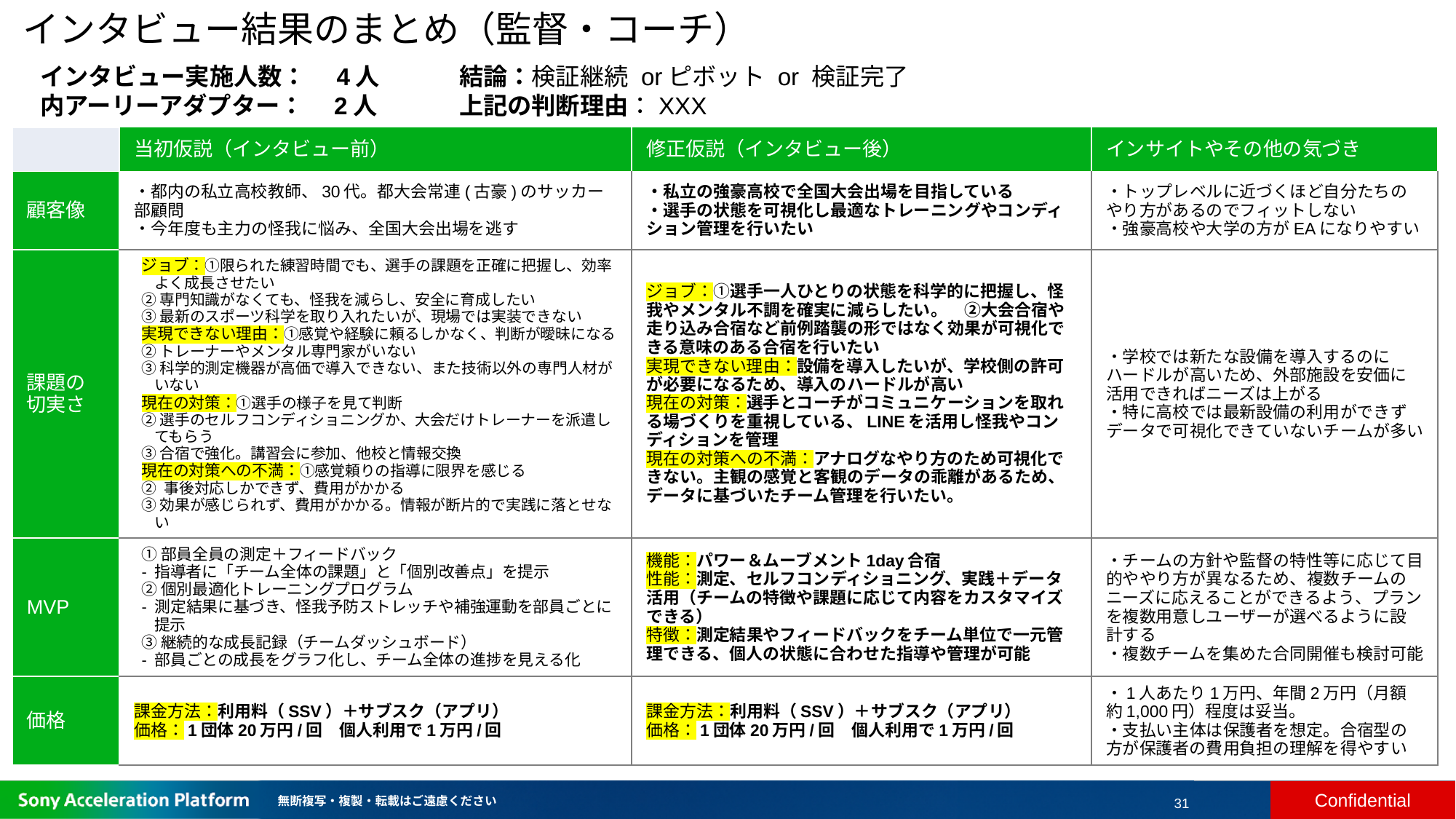

# インタビュー結果のまとめ（監督・コーチ）
結論：検証継続 orピボット or 検証完了
上記の判断理由：XXX
インタビュー実施人数：　4人
内アーリーアダプター：　2人
|  | 当初仮説（インタビュー前） | 修正仮説（インタビュー後） | インサイトやその他の気づき |
| --- | --- | --- | --- |
| 顧客像 | ・都内の私立高校教師、30代。都大会常連(古豪)のサッカー部顧問 ・今年度も主力の怪我に悩み、全国大会出場を逃す | ・私立の強豪高校で全国大会出場を目指している ・選手の状態を可視化し最適なトレーニングやコンディション管理を行いたい | ・トップレベルに近づくほど自分たちのやり方があるのでフィットしない ・強豪高校や大学の方がEAになりやすい |
| 課題の切実さ | ジョブ：​①限られた練習時間でも、選手の課題を正確に把握し、効率よく成長させたい ②専門知識がなくても、怪我を減らし、安全に育成したい ③最新のスポーツ科学を取り入れたいが、現場では実装できない 実現できない理由：​①感覚や経験に頼るしかなく、判断が曖昧になる ②トレーナーやメンタル専門家がいない ③科学的測定機器が高価で導入できない、また技術以外の専門人材がいない 現在の対策：​①選手の様子を見て判断 ②選手のセルフコンディショニングか、大会だけトレーナーを派遣してもらう ③合宿で強化。講習会に参加、他校と情報交換 現在の対策への不満：①感覚頼りの指導に限界を感じる ② 事後対応しかできず、費用がかかる ③効果が感じられず、費用がかかる。情報が断片的で実践に落とせない | ジョブ：​①選手一人ひとりの状態を科学的に把握し、怪我やメンタル不調を確実に減らしたい。　②大会合宿や走り込み合宿など前例踏襲の形ではなく効果が可視化できる意味のある合宿を行いたい 実現できない理由：​設備を導入したいが、学校側の許可が必要になるため、導入のハードルが高い 現在の対策：​選手とコーチがコミュニケーションを取れる場づくりを重視している、LINEを活用し怪我やコンディションを管理 現在の対策への不満：アナログなやり方のため可視化できない。主観の感覚と客観のデータの乖離があるため、データに基づいたチーム管理を行いたい。 | ・学校では新たな設備を導入するのにハードルが高いため、外部施設を安価に活用できればニーズは上がる ・特に高校では最新設備の利用ができずデータで可視化できていないチームが多い |
| MVP | ①部員全員の測定＋フィードバック - 指導者に「チーム全体の課題」と「個別改善点」を提示 ②個別最適化トレーニングプログラム - 測定結果に基づき、怪我予防ストレッチや補強運動を部員ごとに提示 ③継続的な成長記録（チームダッシュボード） - 部員ごとの成長をグラフ化し、チーム全体の進捗を見える化 | 機能：パワー＆ムーブメント1day合宿 性能：測定、セルフコンディショニング、実践＋データ活用（チームの特徴や課題に応じて内容をカスタマイズできる） 特徴：測定結果やフィードバックをチーム単位で一元管理できる、個人の状態に合わせた指導や管理が可能 | ・チームの方針や監督の特性等に応じて目的ややり方が異なるため、複数チームのニーズに応えることができるよう、プランを複数用意しユーザーが選べるように設計する ・複数チームを集めた合同開催も検討可能 |
| 価格 | 課金方法：利用料（SSV）＋サブスク（アプリ） 価格：1団体20万円/回　個人利用で1万円/回 | 課金方法：利用料（SSV）＋サブスク（アプリ） 価格：1団体20万円/回　個人利用で1万円/回 | ・1人あたり1万円、年間2万円（月額約1,000円）程度は妥当。 ・支払い主体は保護者を想定。合宿型の方が保護者の費用負担の理解を得やすい |